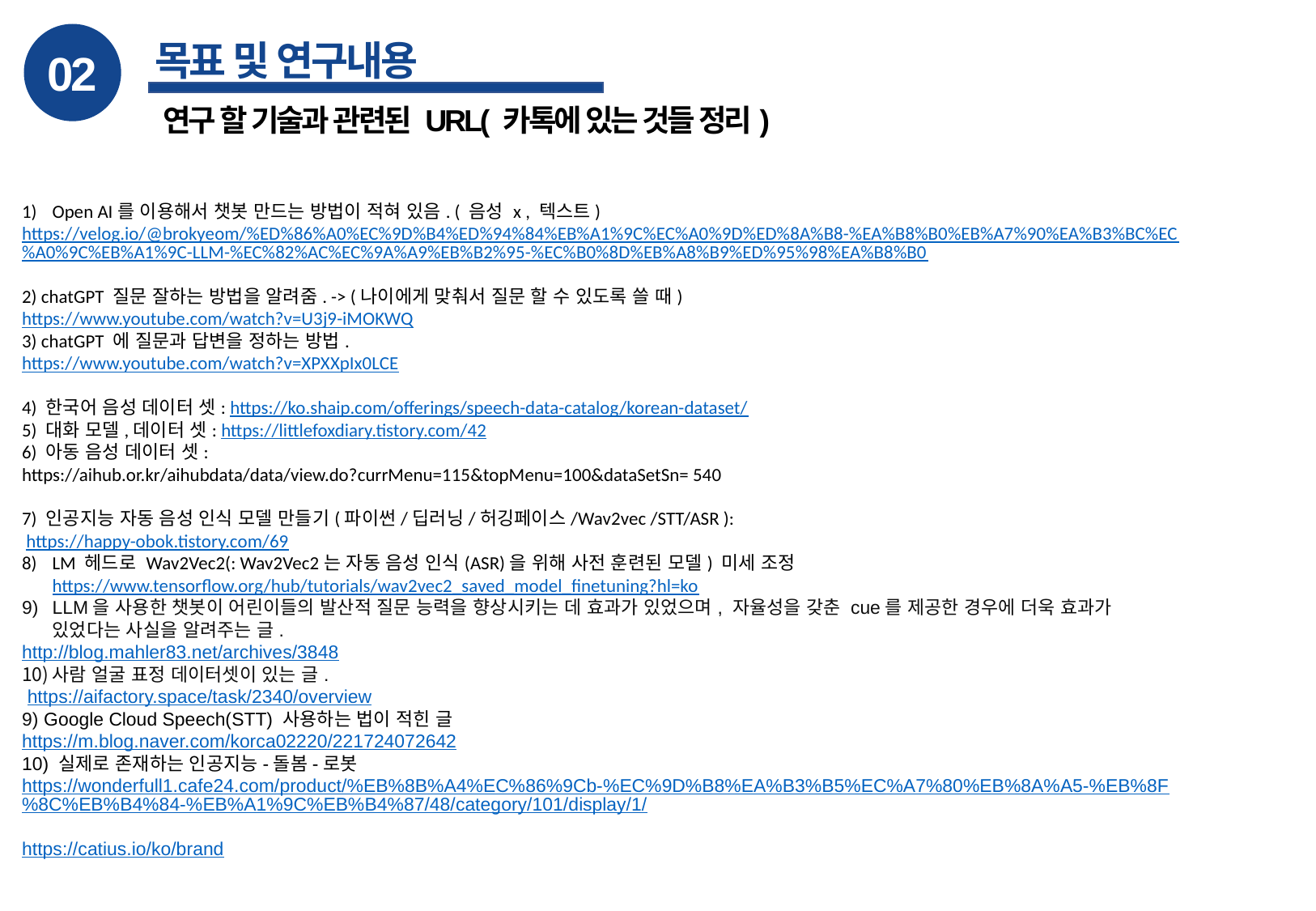

02
목표 및 연구내용

연구 할 기술과 관련된 URL( 카톡에 있는 것들 정리)
Open AI를 이용해서 챗봇 만드는 방법이 적혀 있음. ( 음성 x , 텍스트)
https://velog.io/@brokyeom/%ED%86%A0%EC%9D%B4%ED%94%84%EB%A1%9C%EC%A0%9D%ED%8A%B8-%EA%B8%B0%EB%A7%90%EA%B3%BC%EC%A0%9C%EB%A1%9C-LLM-%EC%82%AC%EC%9A%A9%EB%B2%95-%EC%B0%8D%EB%A8%B9%ED%95%98%EA%B8%B0

2) chatGPT 질문 잘하는 방법을 알려줌. -> (나이에게 맞춰서 질문 할 수 있도록 쓸 때)
https://www.youtube.com/watch?v=U3j9-iMOKWQ
3) chatGPT 에 질문과 답변을 정하는 방법.
https://www.youtube.com/watch?v=XPXXpIx0LCE

4) 한국어 음성 데이터 셋: https://ko.shaip.com/offerings/speech-data-catalog/korean-dataset/
5) 대화 모델,데이터 셋: https://littlefoxdiary.tistory.com/42
6) 아동 음성 데이터 셋:
https://aihub.or.kr/aihubdata/data/view.do?currMenu=115&topMenu=100&dataSetSn= 540

7) 인공지능 자동 음성 인식 모델 만들기(파이썬/딥러닝/허깅페이스/Wav2vec /STT/ASR ):
 https://happy-obok.tistory.com/69
LM 헤드로 Wav2Vec2(: Wav2Vec2는 자동 음성 인식(ASR)을 위해 사전 훈련된 모델) 미세 조정 https://www.tensorflow.org/hub/tutorials/wav2vec2_saved_model_finetuning?hl=ko
LLM을 사용한 챗봇이 어린이들의 발산적 질문 능력을 향상시키는 데 효과가 있었으며, 자율성을 갖춘 cue를 제공한 경우에 더욱 효과가 있었다는 사실을 알려주는 글.
http://blog.mahler83.net/archives/3848
사람 얼굴 표정 데이터셋이 있는 글.
 https://aifactory.space/task/2340/overview
9) Google Cloud Speech(STT) 사용하는 법이 적힌 글
https://m.blog.naver.com/korca02220/221724072642
10) 실제로 존재하는 인공지능-돌봄-로봇
https://wonderfull1.cafe24.com/product/%EB%8B%A4%EC%86%9Cb-%EC%9D%B8%EA%B3%B5%EC%A7%80%EB%8A%A5-%EB%8F%8C%EB%B4%84-%EB%A1%9C%EB%B4%87/48/category/101/display/1/

https://catius.io/ko/brand